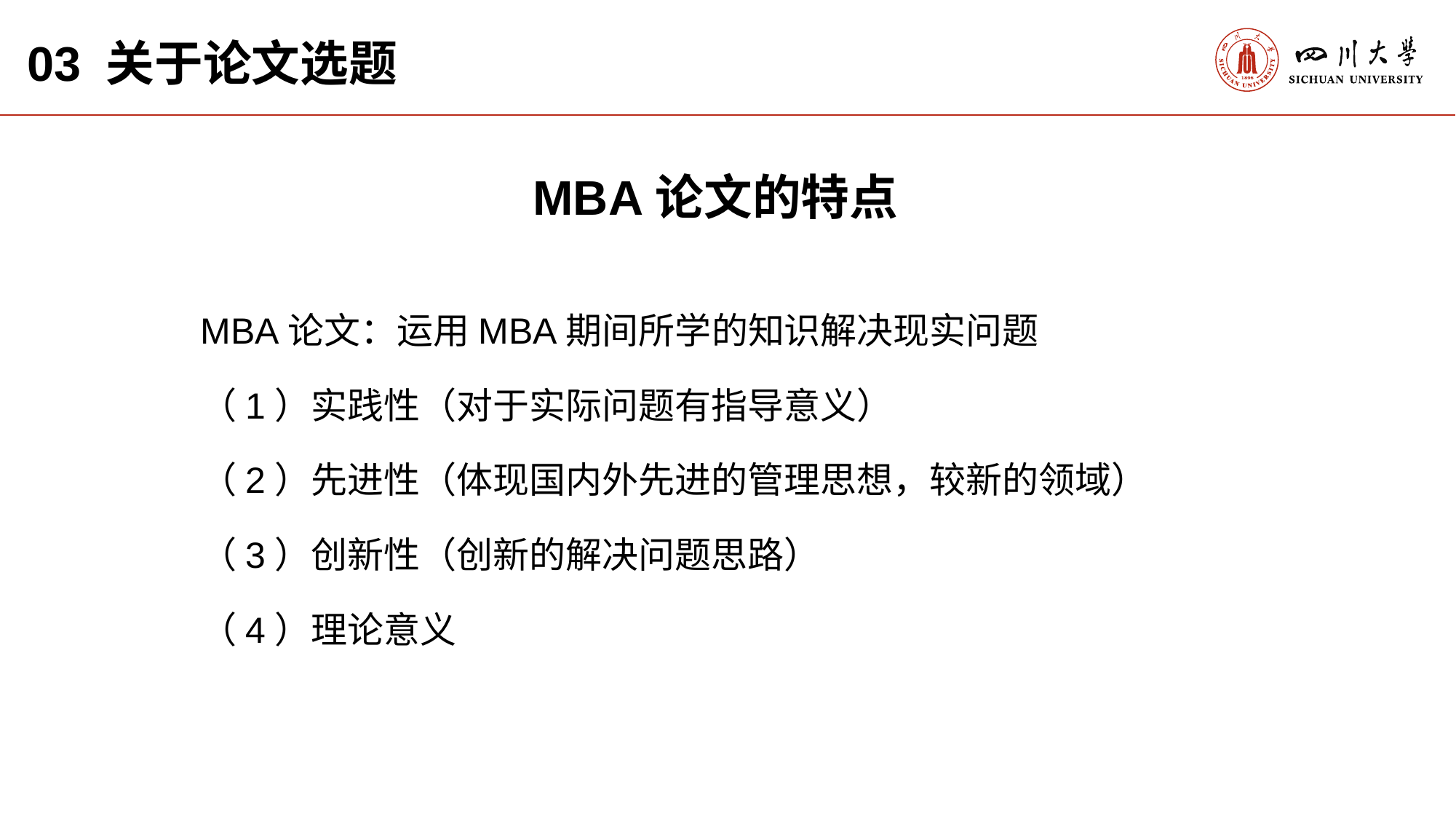

03 关于论文选题
MBA论文的特点
MBA论文：运用MBA期间所学的知识解决现实问题
（1）实践性（对于实际问题有指导意义）
（2）先进性（体现国内外先进的管理思想，较新的领域）
（3）创新性（创新的解决问题思路）
（4）理论意义